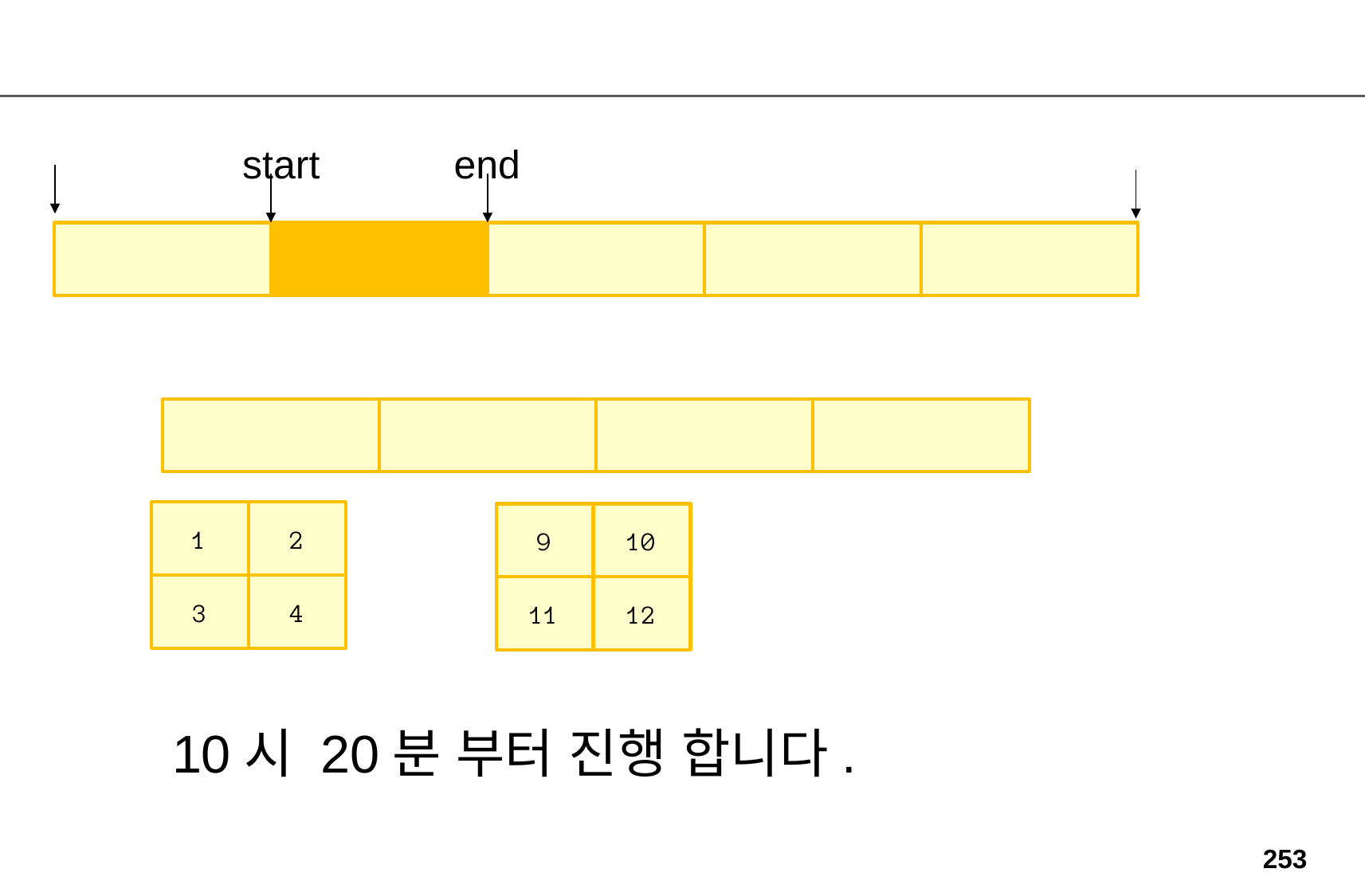

end
start

1
2
9
10
3
4
11
12
10시 20분 부터 진행 합니다.